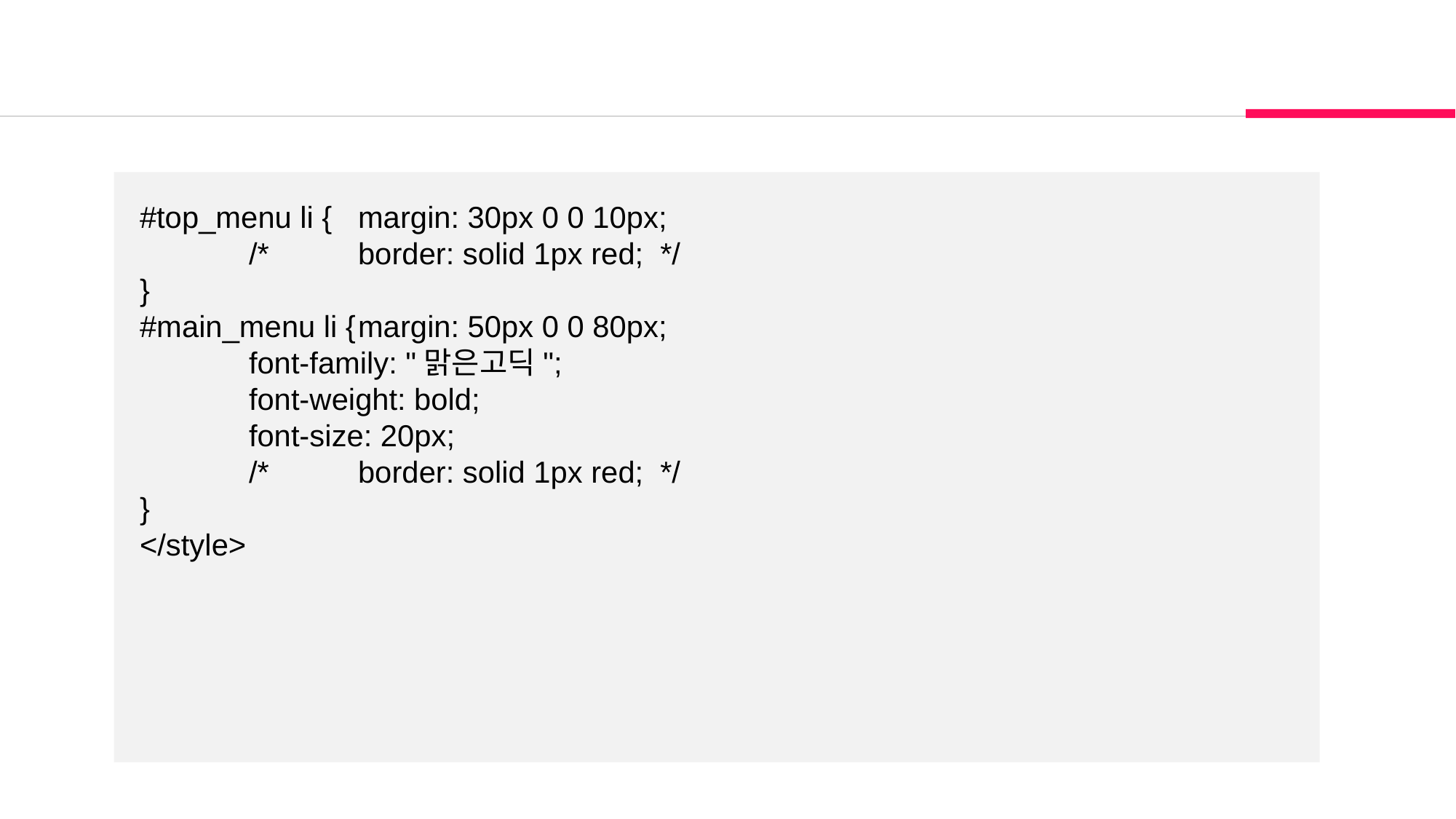

#top_menu li {	margin: 30px 0 0 10px;
	/*	border: solid 1px red;  */
}
#main_menu li {	margin: 50px 0 0 80px;
	font-family: "맑은고딕";
	font-weight: bold;
	font-size: 20px;
	/*	border: solid 1px red;  */
}
</style>